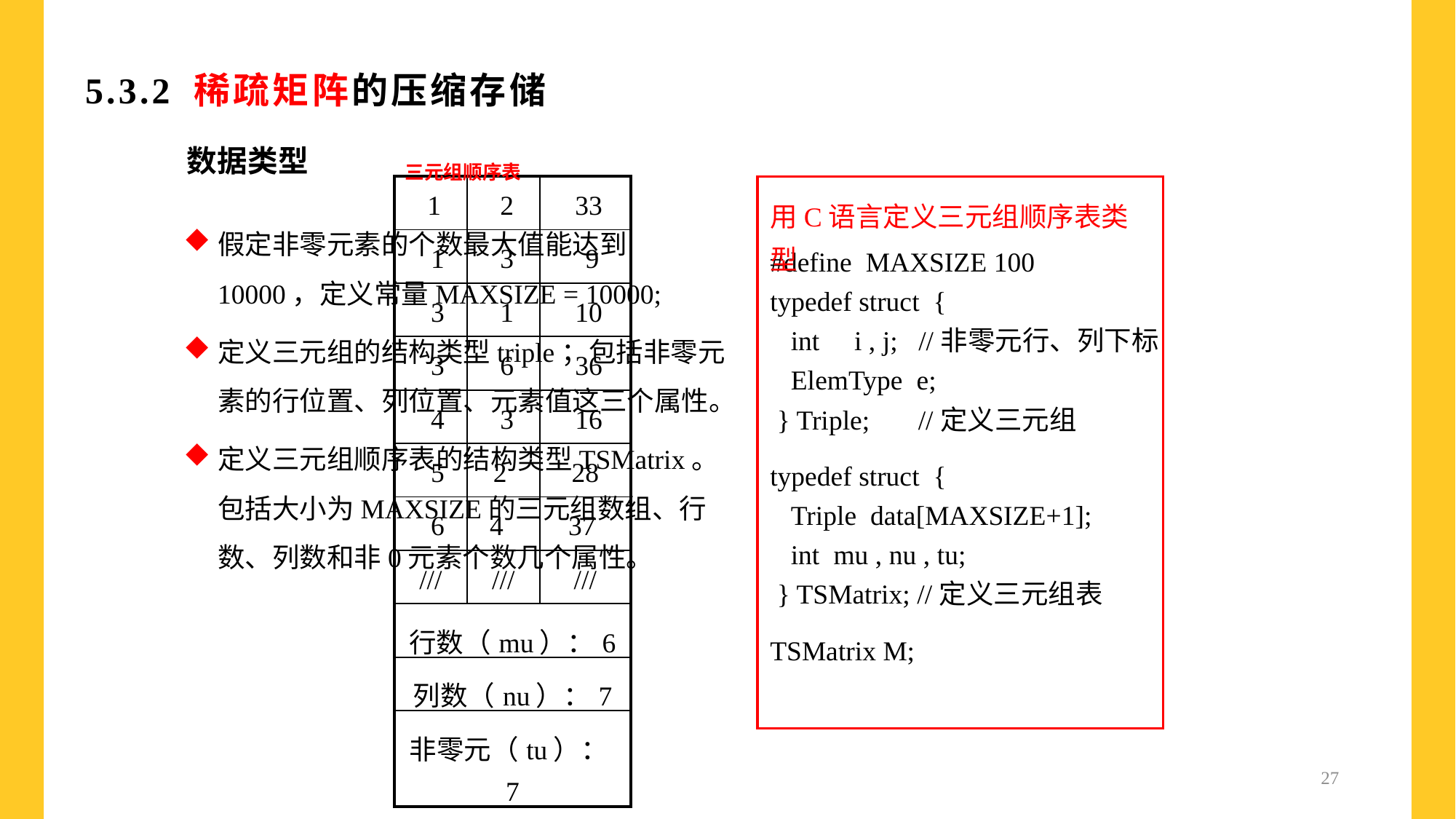

5.3.2 稀疏矩阵的压缩存储
三元组顺序表
数据类型
| 1 | 2 | 33 |
| --- | --- | --- |
| 1 | 3 | 9 |
| 3 | 1 | 10 |
| 3 | 6 | 36 |
| 4 | 3 | 16 |
| 5 | 2 | 28 |
| 6 | 4 | 37 |
| /// | /// | /// |
| 行数（mu）：6 |  |  |
| 列数（nu）：7 |  |  |
| 非零元（tu）：7 |  |  |

用C语言定义三元组顺序表类型
#define  MAXSIZE 100
typedef struct  {
   int     i , j;   //非零元行、列下标
   ElemType  e;
 } Triple;       //定义三元组

typedef struct  {
   Triple  data[MAXSIZE+1];
   int  mu , nu , tu;
 } TSMatrix; //定义三元组表

TSMatrix M;
假定非零元素的个数最大值能达到10000，定义常量MAXSIZE = 10000;
定义三元组的结构类型triple；包括非零元素的行位置、列位置、元素值这三个属性。
定义三元组顺序表的结构类型TSMatrix。包括大小为MAXSIZE的三元组数组、行数、列数和非0元素个数几个属性。

27